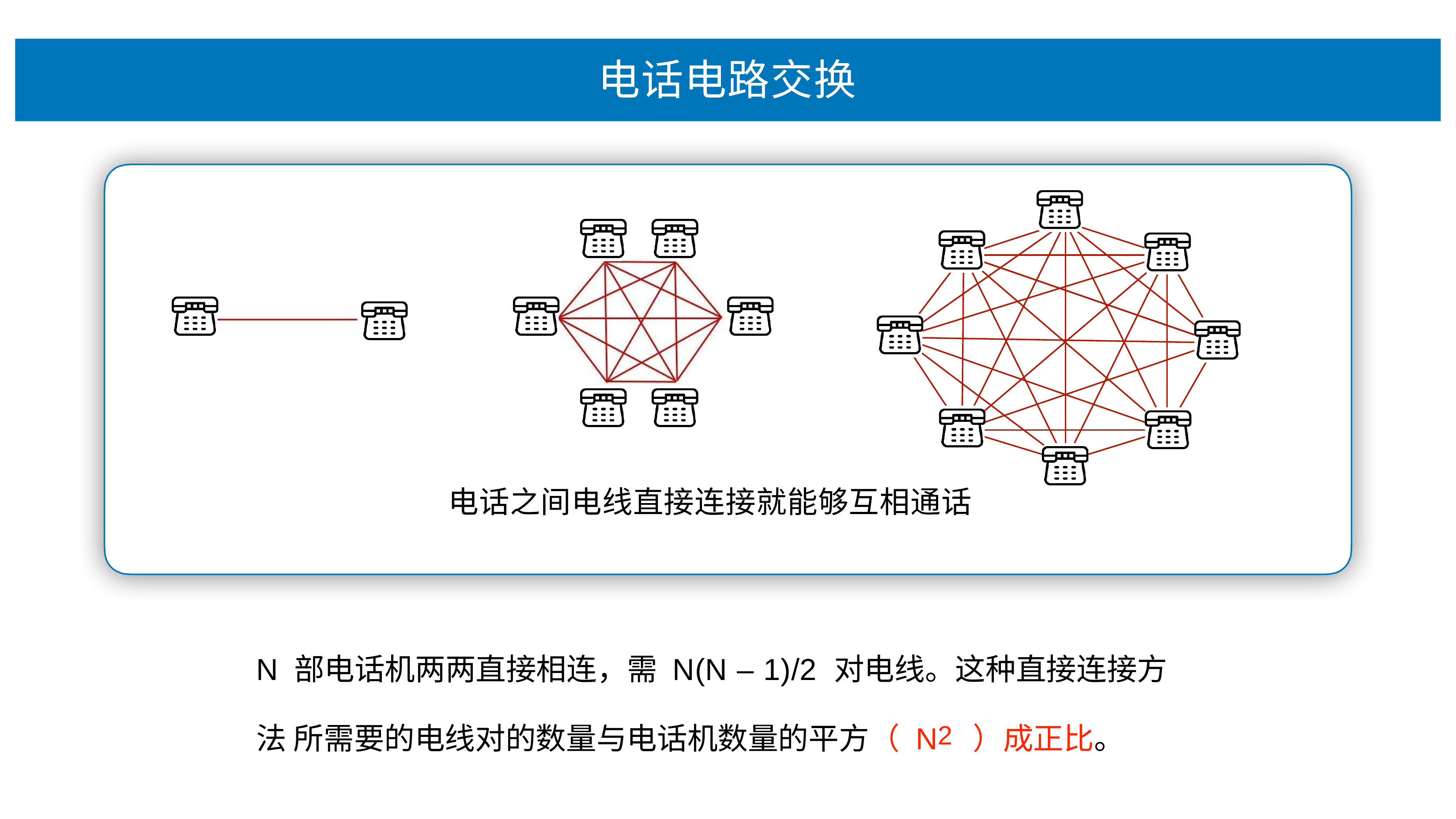

# 电话电路交换

电话之间电线直接连接就能够互相通话
N 部电话机两两直接相连，需 N(N – 1)/2 对电线。这种直接连接⽅法 所需要的电线对的数量与电话机数量的平⽅（ N2 ）成正⽐。